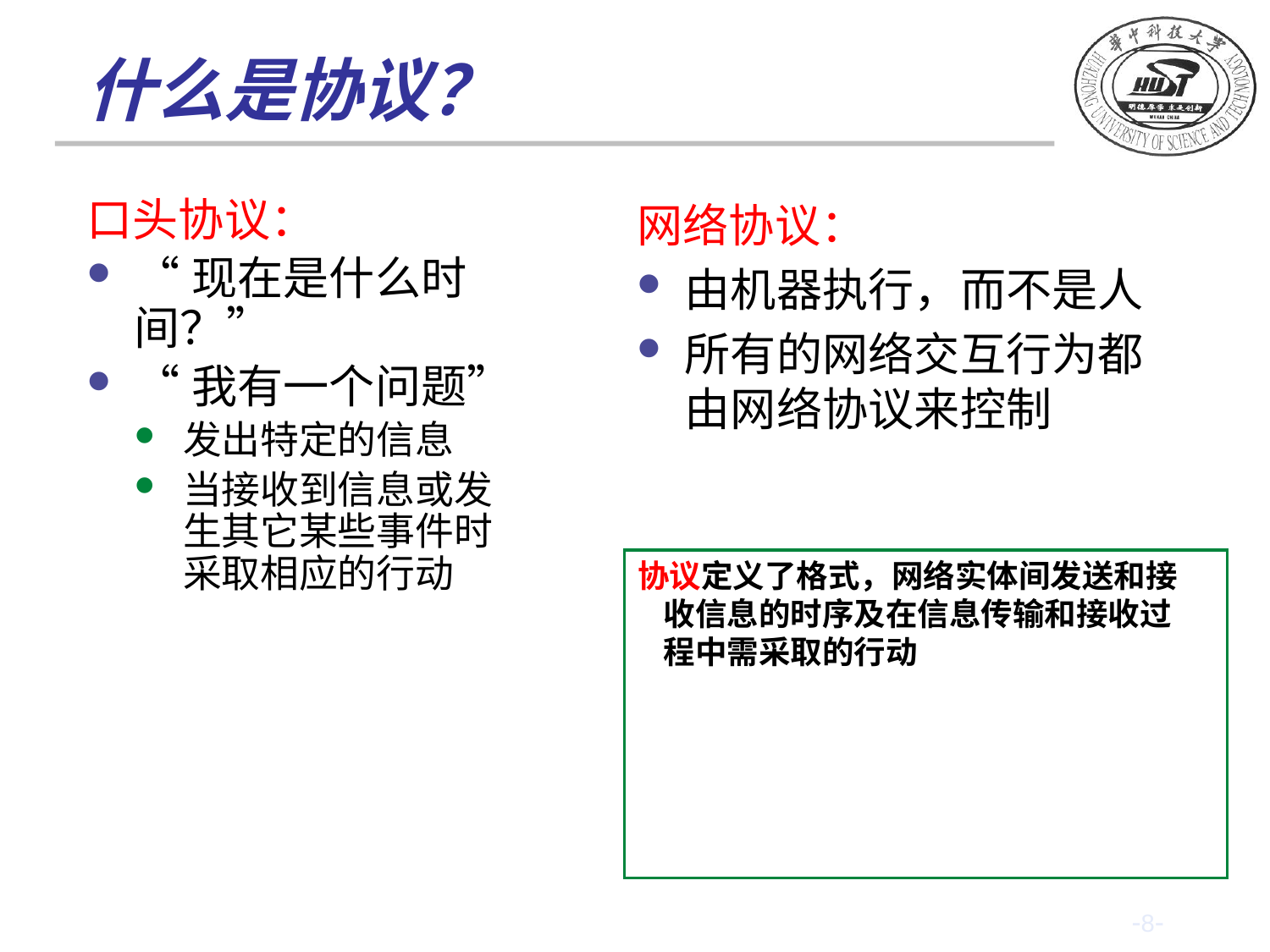

什么是协议？
口头协议：
“现在是什么时间？”
“我有一个问题”
发出特定的信息
当接收到信息或发生其它某些事件时采取相应的行动
网络协议：
由机器执行，而不是人
所有的网络交互行为都由网络协议来控制
  协议定义了格式，网络实体间发送和接收信息的时序及在信息传输和接收过程中需采取的行动

-8-